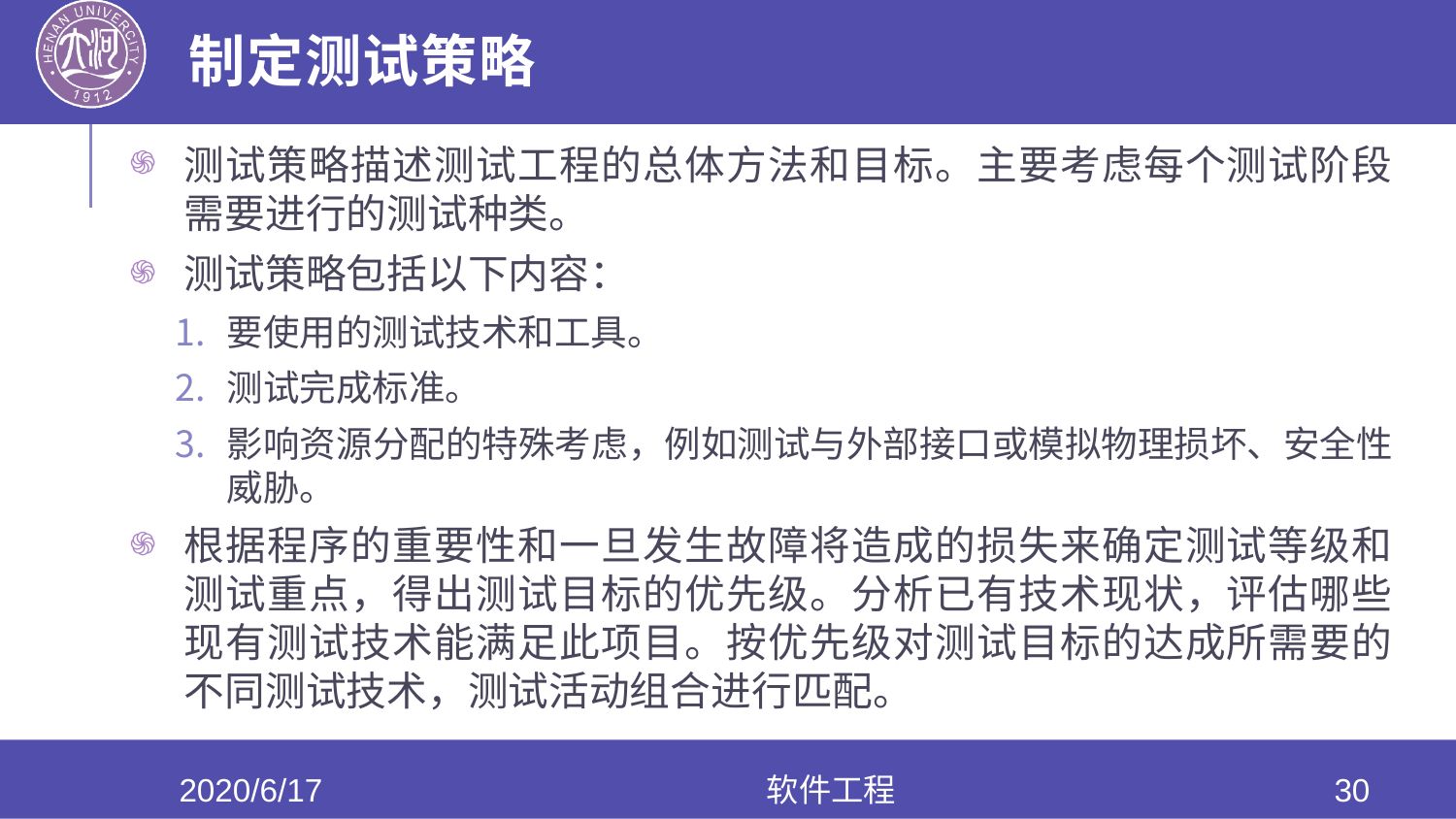

# 制定测试策略
测试策略描述测试工程的总体方法和目标。主要考虑每个测试阶段需要进行的测试种类。
测试策略包括以下内容：
要使用的测试技术和工具。
测试完成标准。
影响资源分配的特殊考虑，例如测试与外部接口或模拟物理损坏、安全性威胁。
根据程序的重要性和一旦发生故障将造成的损失来确定测试等级和测试重点，得出测试目标的优先级。分析已有技术现状，评估哪些现有测试技术能满足此项目。按优先级对测试目标的达成所需要的不同测试技术，测试活动组合进行匹配。
2020/6/17
软件工程
30